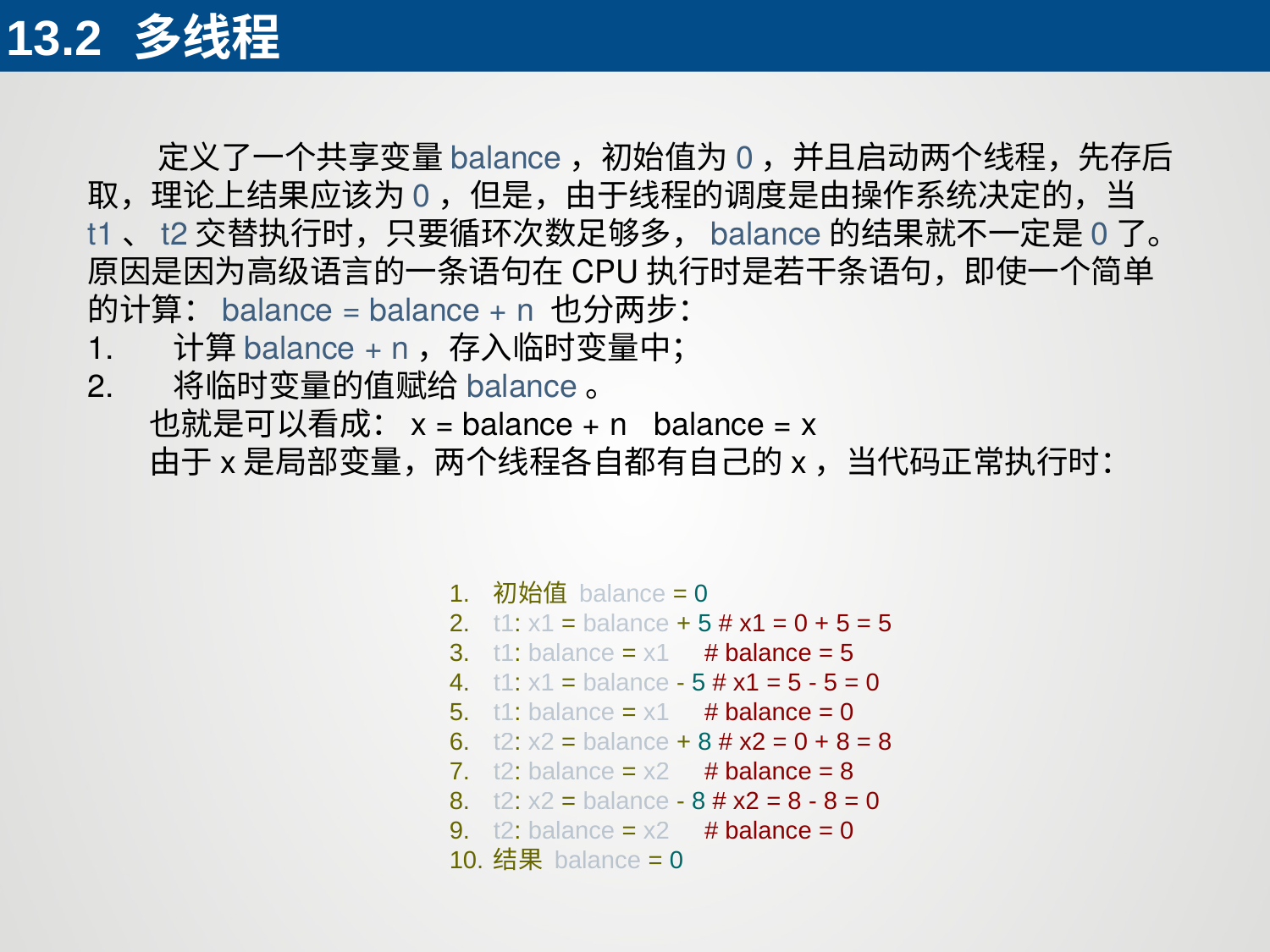

13.2	多线程
       定义了一个共享变量balance，初始值为0，并且启动两个线程，先存后取，理论上结果应该为0，但是，由于线程的调度是由操作系统决定的，当t1、t2交替执行时，只要循环次数足够多，balance的结果就不一定是0了。原因是因为高级语言的一条语句在CPU执行时是若干条语句，即使一个简单的计算：balance = balance + n 也分两步：
     计算balance + n，存入临时变量中；
     将临时变量的值赋给balance。
      也就是可以看成：x = balance + n   balance = x
      由于x是局部变量，两个线程各自都有自己的x，当代码正常执行时：
初始值 balance = 0
t1: x1 = balance + 5 # x1 = 0 + 5 = 5
t1: balance = x1     # balance = 5
t1: x1 = balance - 5 # x1 = 5 - 5 = 0
t1: balance = x1     # balance = 0
t2: x2 = balance + 8 # x2 = 0 + 8 = 8
t2: balance = x2     # balance = 8
t2: x2 = balance - 8 # x2 = 8 - 8 = 0
t2: balance = x2     # balance = 0
结果 balance = 0